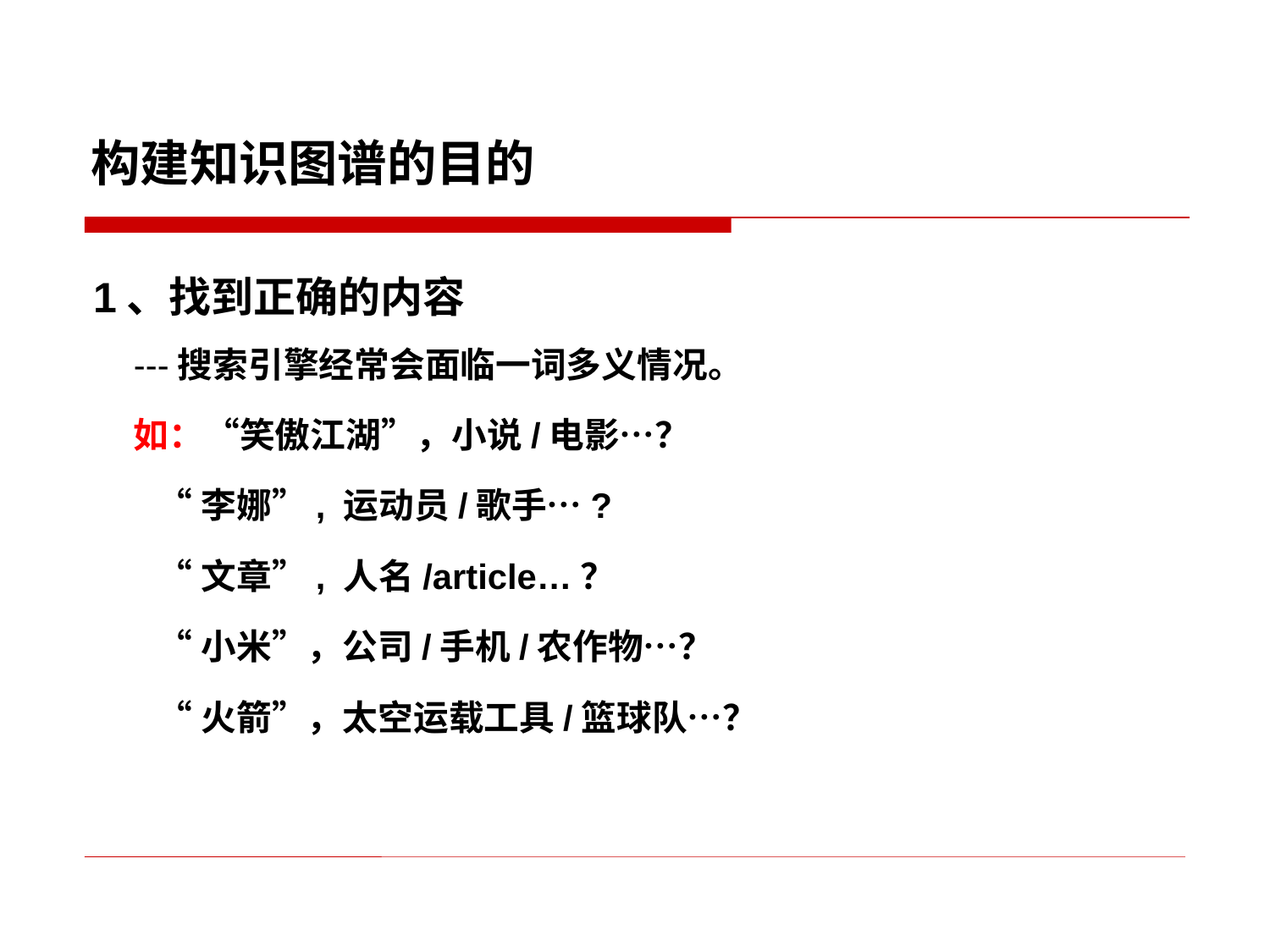

构建知识图谱的目的
1、找到正确的内容
    ---搜索引擎经常会面临一词多义情况。
    如：“笑傲江湖”，小说/电影…？
        “李娜”, 运动员/歌手…?
        “文章”, 人名/article…？
        “小米”，公司/手机/农作物…？
        “火箭”，太空运载工具/篮球队…？